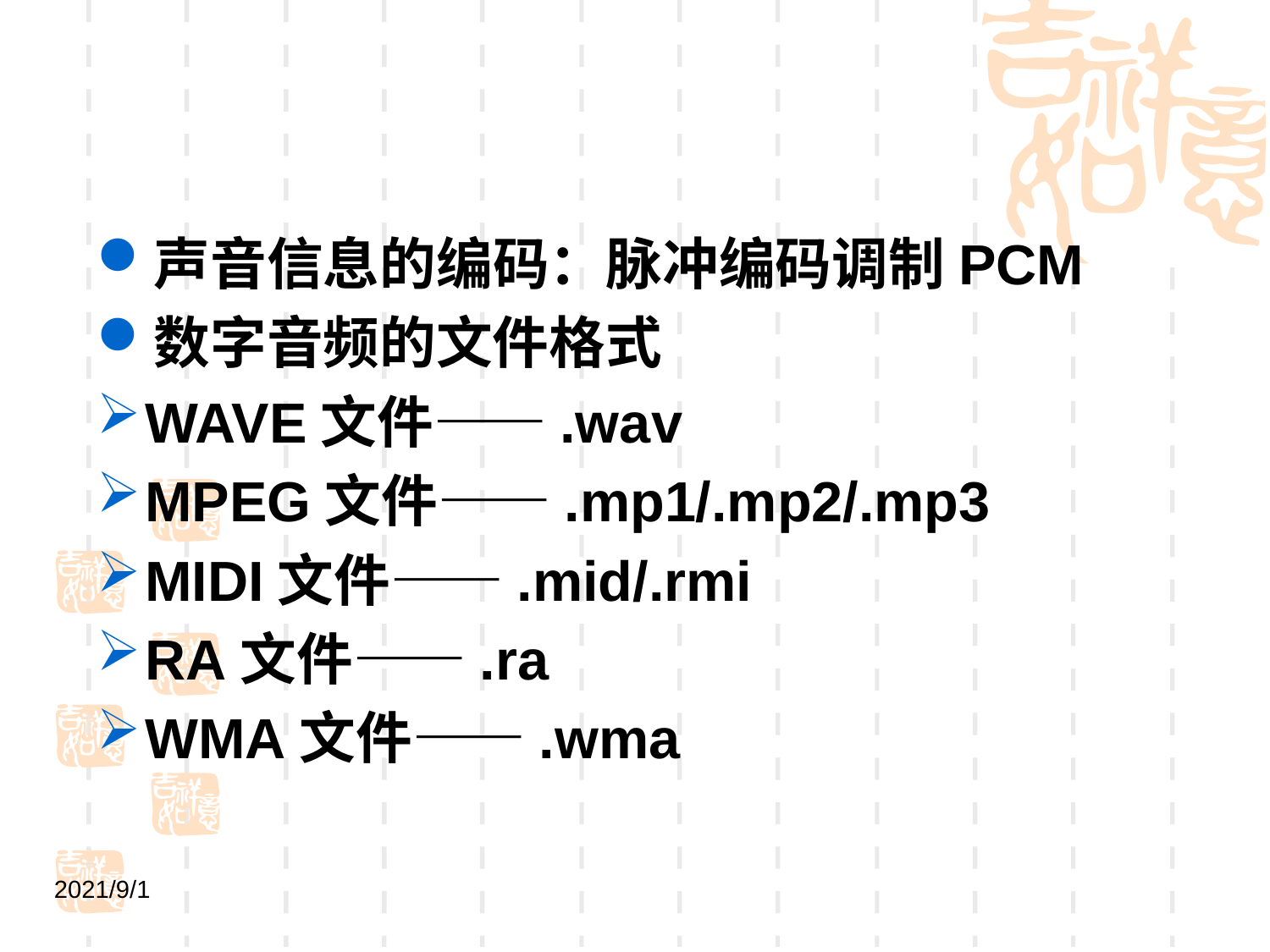

#
声音信息的编码：脉冲编码调制PCM
数字音频的文件格式
WAVE文件——.wav
MPEG文件——.mp1/.mp2/.mp3
MIDI文件——.mid/.rmi
RA文件——.ra
WMA文件——.wma
2021/9/1